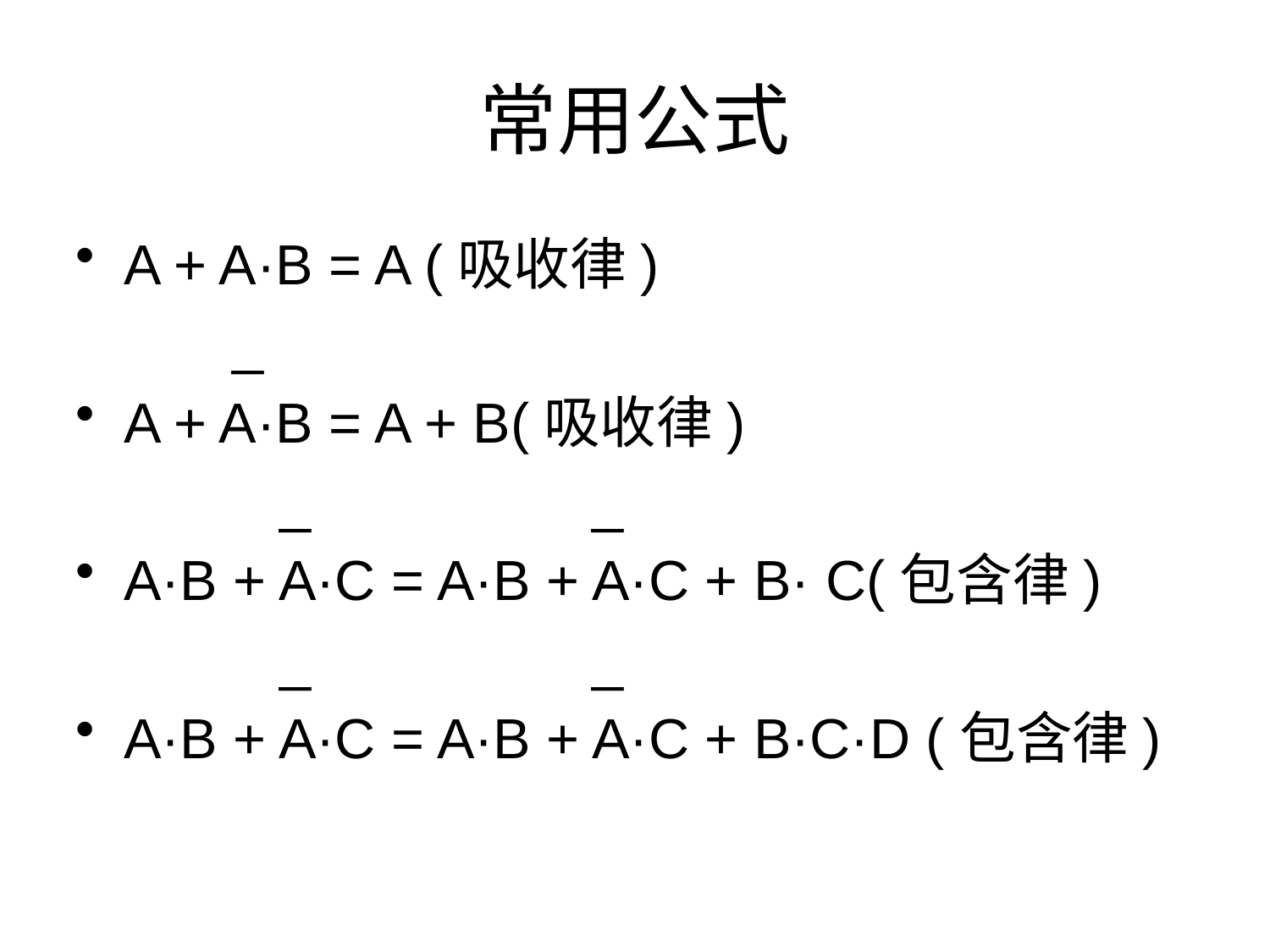

# 常用公式
A + A·B = A (吸收律)
          _
A + A·B = A + B(吸收律)
             _                  _
A·B + A·C = A·B + A·C + B· C(包含律)
             _                  _
A·B + A·C = A·B + A·C + B·C·D (包含律)